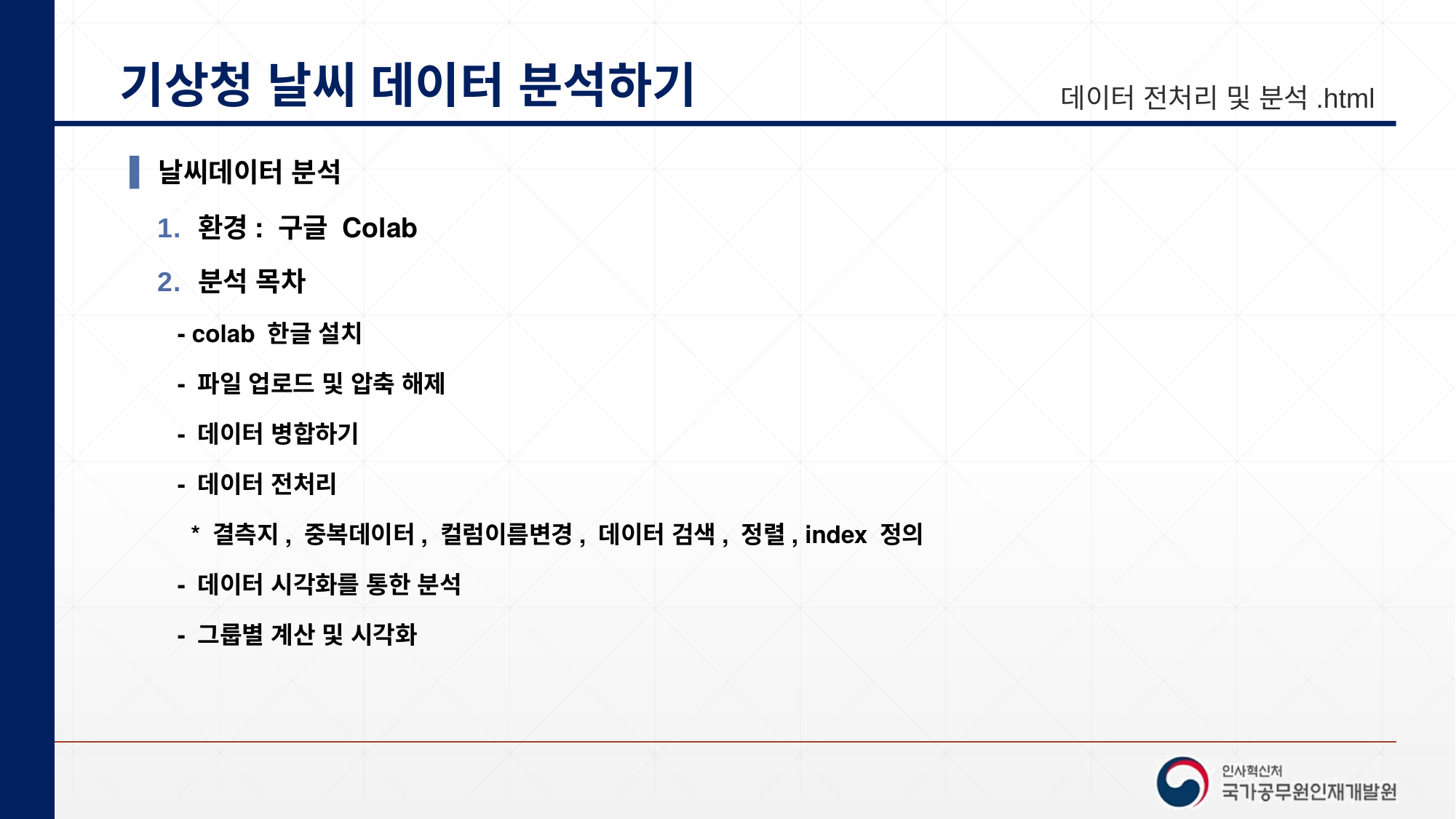

# 기상청 날씨 데이터 분석하기
데이터 전처리 및 분석.html
날씨데이터 분석
환경: 구글 Colab
분석 목차
   - colab 한글 설치
   - 파일 업로드 및 압축 해제
   - 데이터 병합하기
   - 데이터 전처리
     * 결측지, 중복데이터, 컬럼이름변경, 데이터 검색, 정렬, index 정의
   - 데이터 시각화를 통한 분석
   - 그룹별 계산 및 시각화